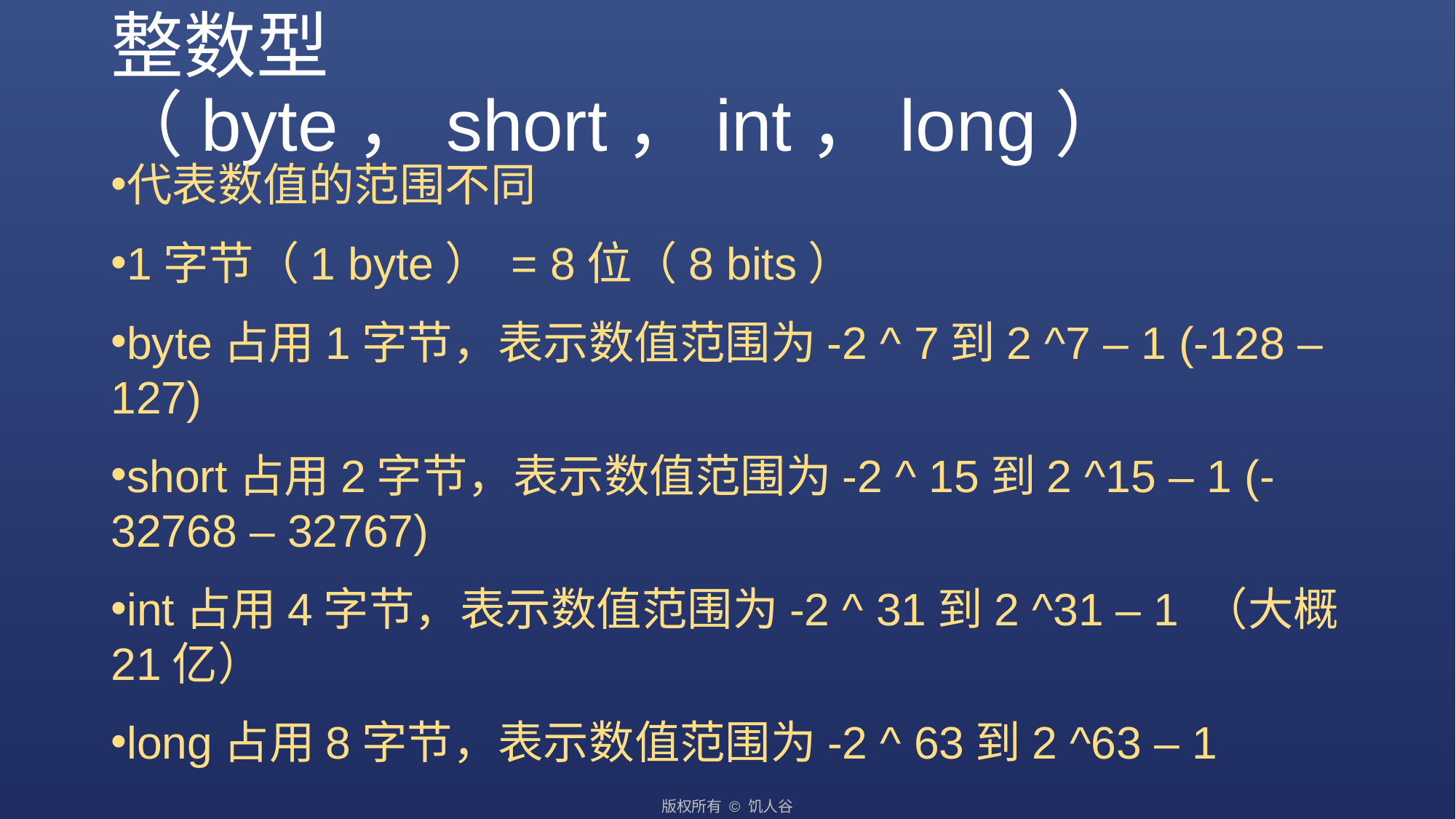

# 整数型（byte，short，int，long）
代表数值的范围不同
1字节（1 byte） = 8位（8 bits）
byte占用1字节，表示数值范围为-2 ^ 7到2 ^7 – 1 (-128 – 127)
short占用2字节，表示数值范围为-2 ^ 15到2 ^15 – 1 (-32768 – 32767)
int占用4字节，表示数值范围为-2 ^ 31到2 ^31 – 1 （大概21亿）
long占用8字节，表示数值范围为-2 ^ 63到2 ^63 – 1